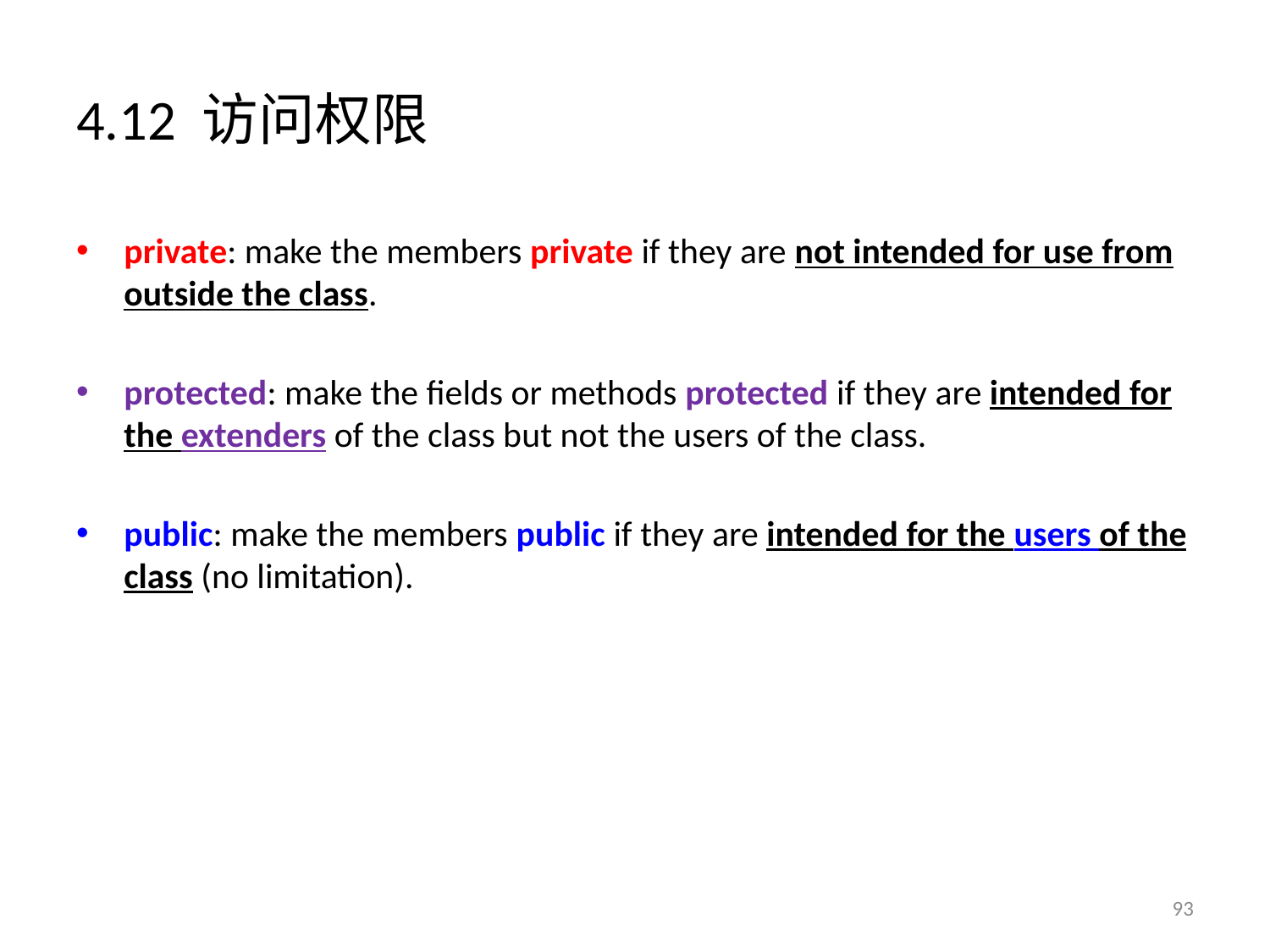

# 4.12 访问权限
private: make the members private if they are not intended for use from outside the class.

protected: make the fields or methods protected if they are intended for the extenders of the class but not the users of the class.

public: make the members public if they are intended for the users of the class (no limitation).

93